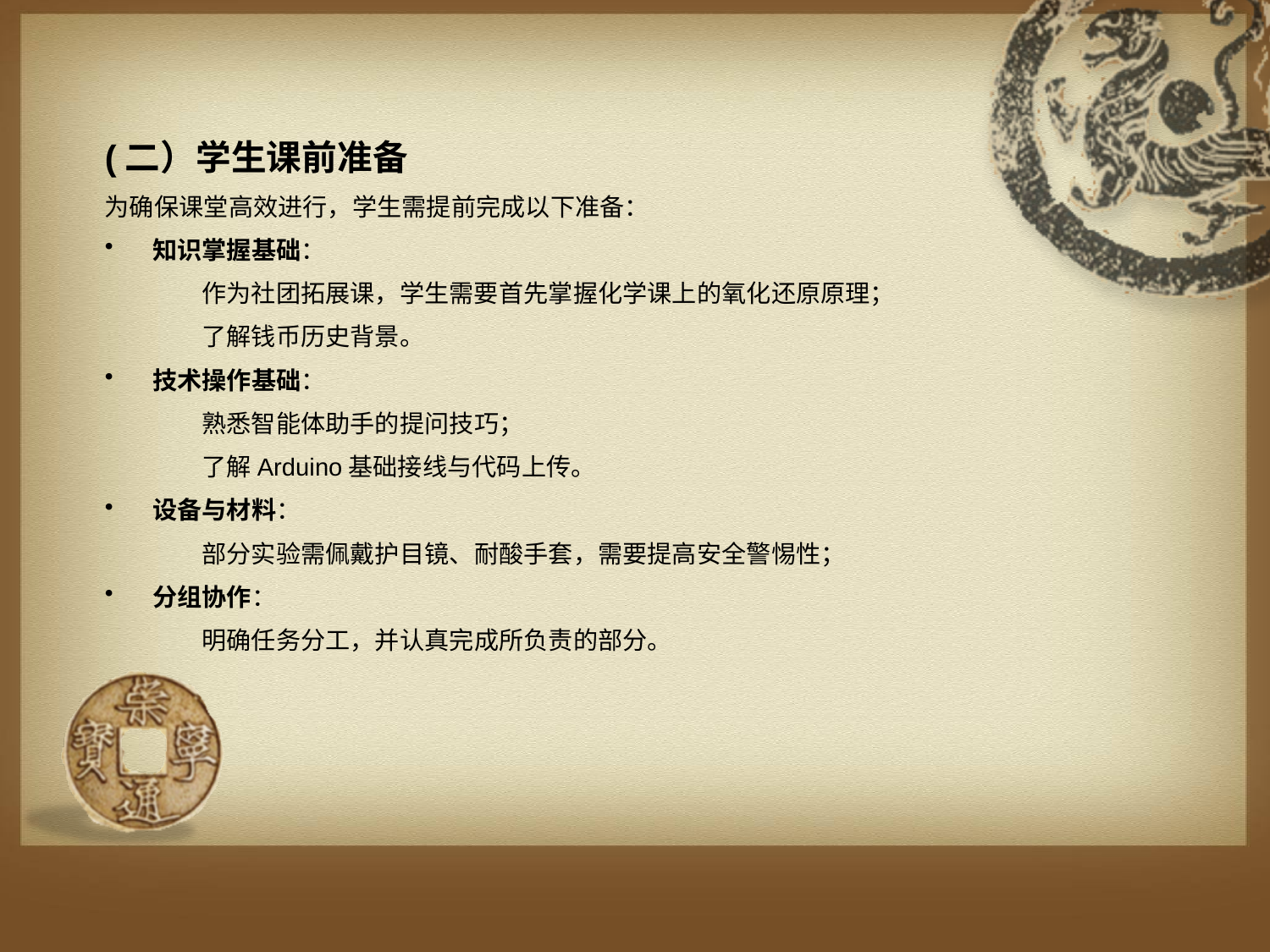

(二）学生课前准备
为确保课堂高效进行，学生需提前完成以下准备：
知识掌握基础：
     作为社团拓展课，学生需要首先掌握化学课上的氧化还原原理；
     了解钱币历史背景。
技术操作基础：
     熟悉智能体助手的提问技巧；
     了解Arduino基础接线与代码上传。
设备与材料：
     部分实验需佩戴护目镜、耐酸手套，需要提高安全警惕性；
分组协作：
     明确任务分工，并认真完成所负责的部分。